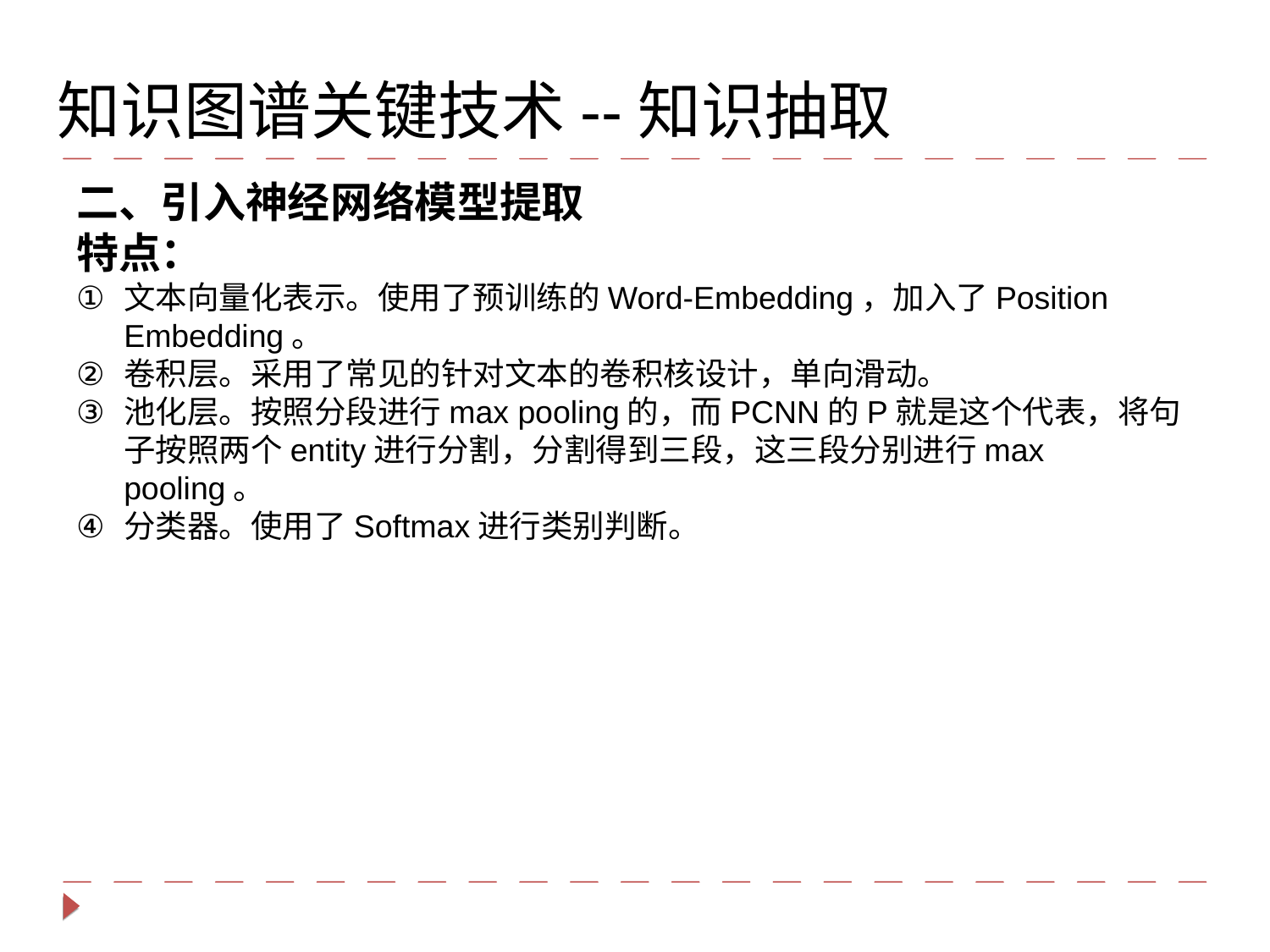

知识图谱关键技术--知识抽取
二、引入神经网络模型提取
特点：
文本向量化表示。使用了预训练的Word-Embedding，加入了Position Embedding。
卷积层。采用了常见的针对文本的卷积核设计，单向滑动。
池化层。按照分段进行max pooling的，而PCNN的P就是这个代表，将句子按照两个entity进行分割，分割得到三段，这三段分别进行max pooling。
分类器。使用了Softmax进行类别判断。